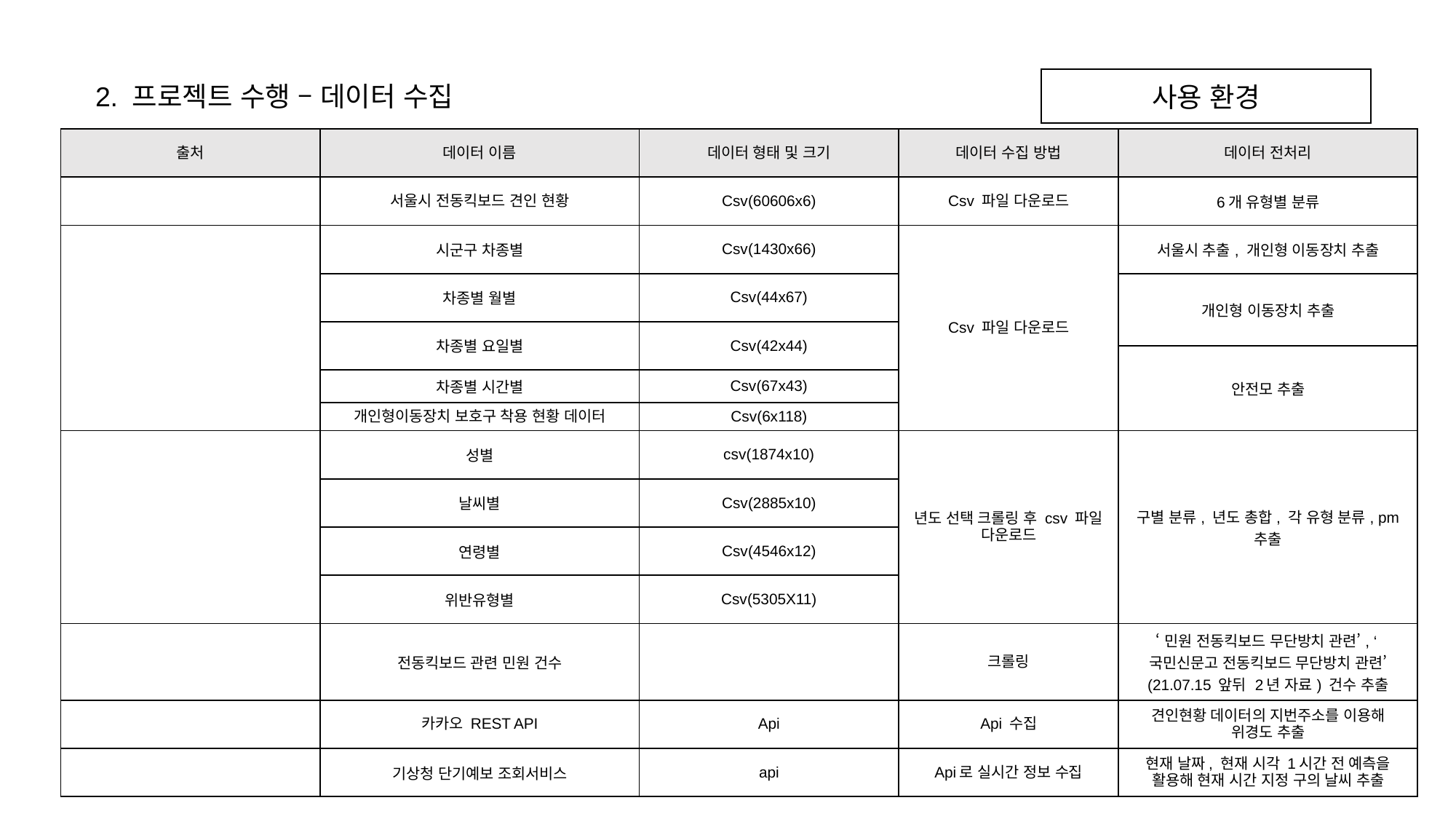

사용 환경
2. 프로젝트 수행 – 데이터 수집
| 출처 | 데이터 이름 | 데이터 형태 및 크기 | 데이터 수집 방법 | 데이터 전처리 |
| --- | --- | --- | --- | --- |
|  | 서울시 전동킥보드 견인 현황 | Csv(60606x6) | Csv 파일 다운로드 | 6개 유형별 분류 |
|  | 시군구 차종별 | Csv(1430x66) | Csv 파일 다운로드 | 서울시 추출, 개인형 이동장치 추출 |
|  | 차종별 월별 | Csv(44x67) |  | 개인형 이동장치 추출 |
|  | 차종별 요일별 | Csv(42x44) |  |  |
|  |  |  |  | 안전모 추출 |
|  | 차종별 시간별 | Csv(67x43) |  |  |
|  | 개인형이동장치 보호구 착용 현황 데이터 | Csv(6x118) |  |  |
|  | 성별 | csv(1874x10) | 년도 선택 크롤링 후 csv 파일 다운로드 | 구별 분류, 년도 총합, 각 유형 분류, pm 추출 |
|  | 날씨별 | Csv(2885x10) |  |  |
|  | 연령별 | Csv(4546x12) |  |  |
|  | 위반유형별 | Csv(5305X11) |  |  |
|  | 전동킥보드 관련 민원 건수 |  | 크롤링 | ‘민원 전동킥보드 무단방치 관련’, ‘국민신문고 전동킥보드 무단방치 관련’ (21.07.15 앞뒤 2년 자료) 건수 추출 |
|  | 카카오 REST API | Api | Api 수집 | 견인현황 데이터의 지번주소를 이용해 위경도 추출 |
|  | 기상청 단기예보 조회서비스 | api | Api로 실시간 정보 수집 | 현재 날짜, 현재 시각 1시간 전 예측을 활용해 현재 시간 지정 구의 날씨 추출 |